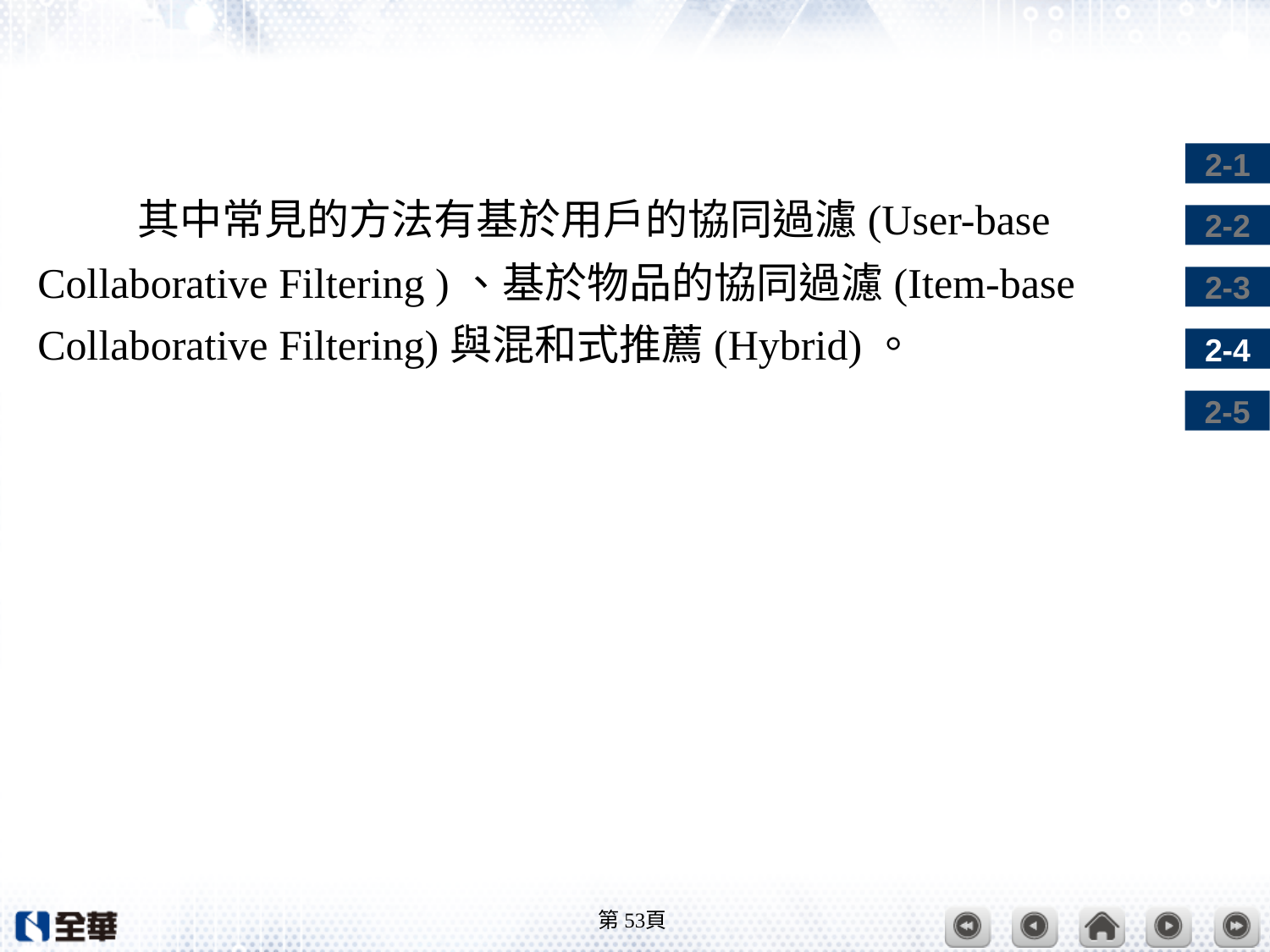

#
其中常見的方法有基於用戶的協同過濾(User-base
Collaborative Filtering )、基於物品的協同過濾(Item-base
Collaborative Filtering)與混和式推薦(Hybrid)。